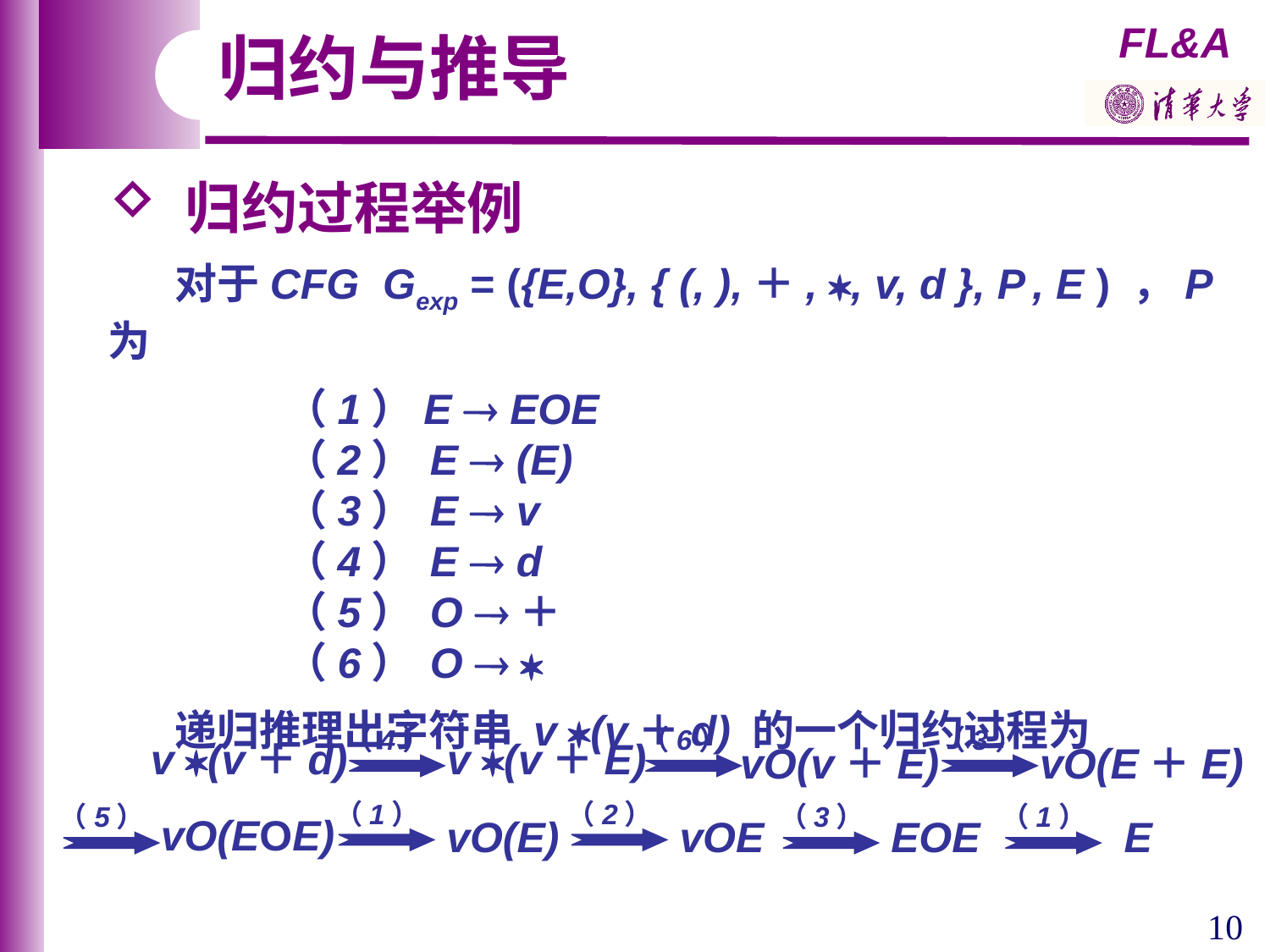

归约与推导
 归约过程举例

      对于CFG  Gexp = ({E,O}, { (, ),＋, ∗, v, d }, P , E ) ，P 为

                     （1）E → EOE
                     （2） E → (E)
                     （3） E → v
                     （4） E → d
                     （5） O →＋
                     （6） O → ∗

      递归推理出字符串 v ∗(v＋d) 的一个归约过程为
（4）

（6）

（3）

v ∗(v＋d)
v ∗(v＋E)
vO(E＋E)
vO(v＋E)
（1）

（2）

（5）

（3）

（1）

vO(EOE)
vO(E)
vOE
EOE
E
10